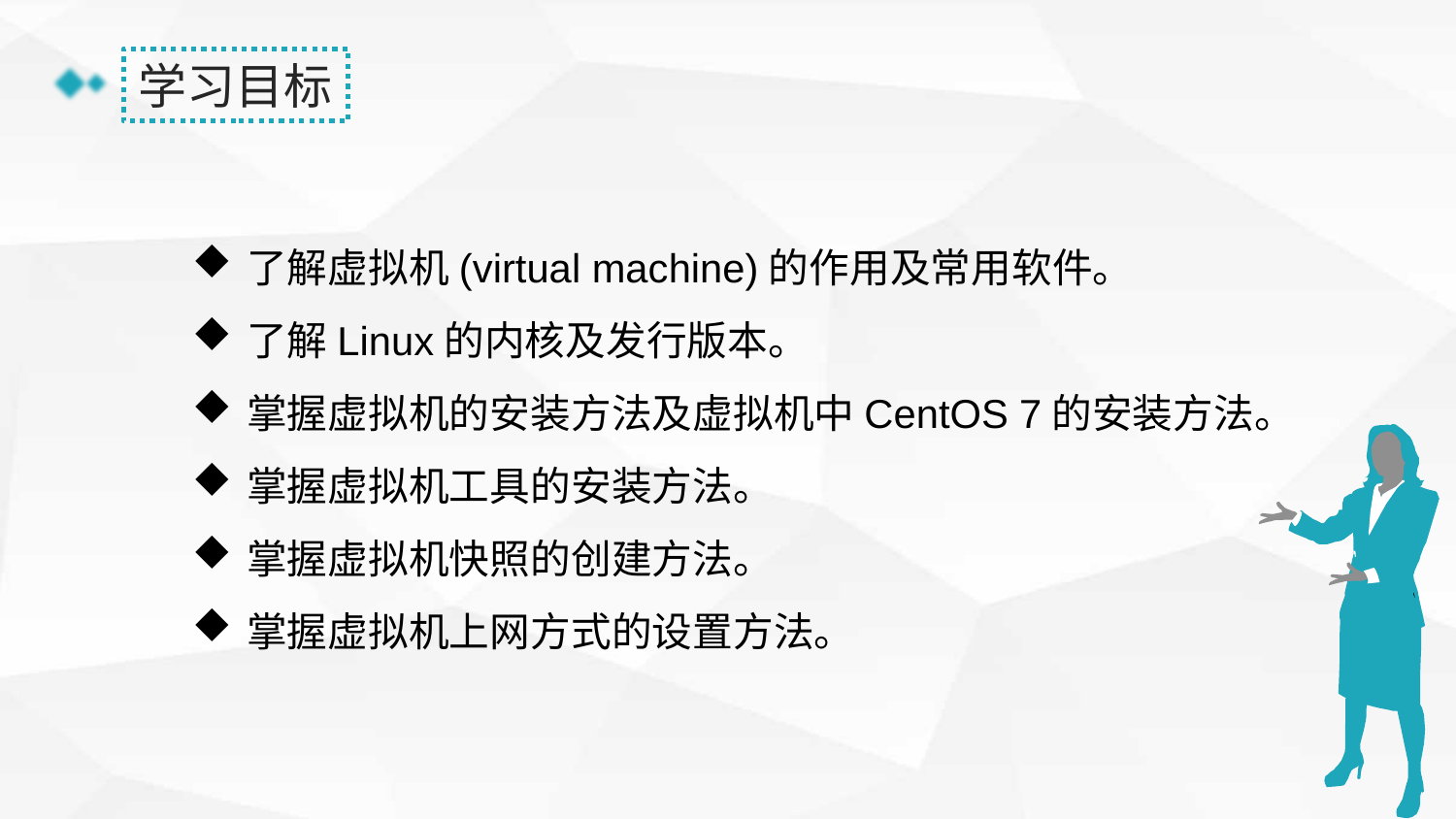

学习目标

了解虚拟机(virtual machine)的作用及常用软件。
了解Linux的内核及发行版本。
掌握虚拟机的安装方法及虚拟机中CentOS 7的安装方法。
掌握虚拟机工具的安装方法。
掌握虚拟机快照的创建方法。
掌握虚拟机上网方式的设置方法。